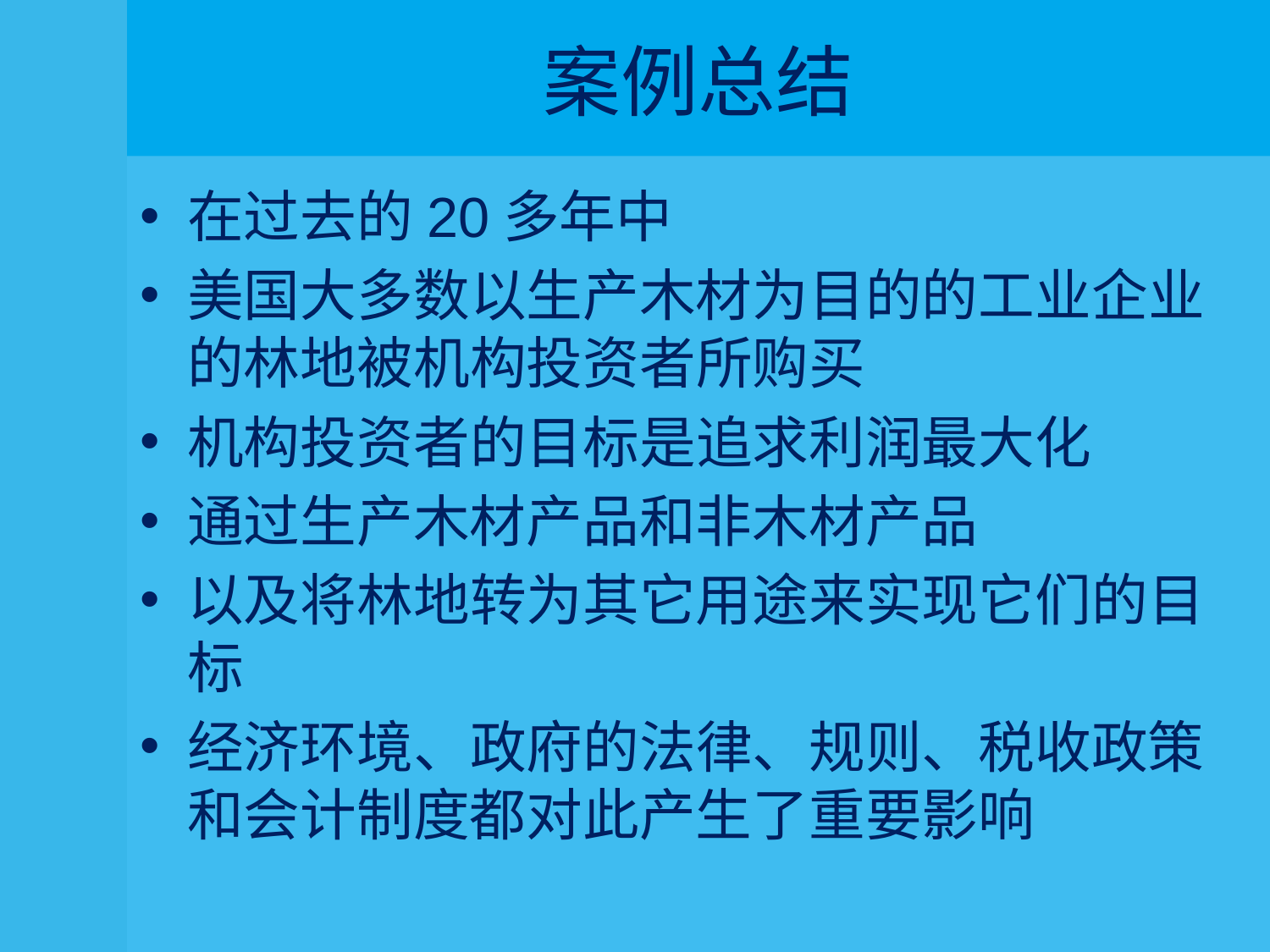

# 案例总结
在过去的20多年中
美国大多数以生产木材为目的的工业企业的林地被机构投资者所购买
机构投资者的目标是追求利润最大化
通过生产木材产品和非木材产品
以及将林地转为其它用途来实现它们的目标
经济环境、政府的法律、规则、税收政策和会计制度都对此产生了重要影响